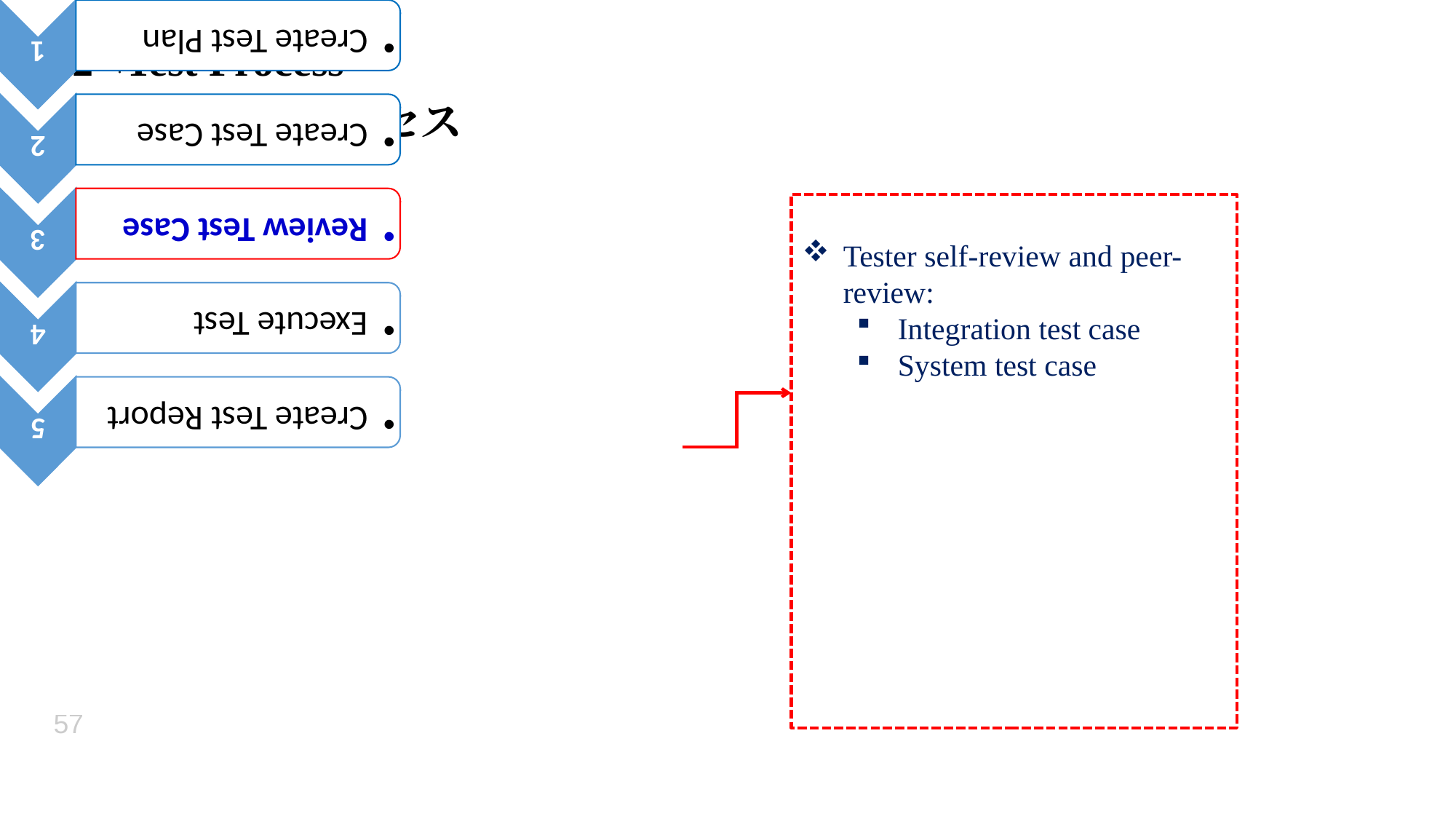

5.2   Test Process
　　テストのプロセス

Tester self-review and peer-review:
Integration test case
System test case
1
Create Test Plan
2
Create Test Case
3
Review Test Case
4
Execute Test
5
Create Test Report